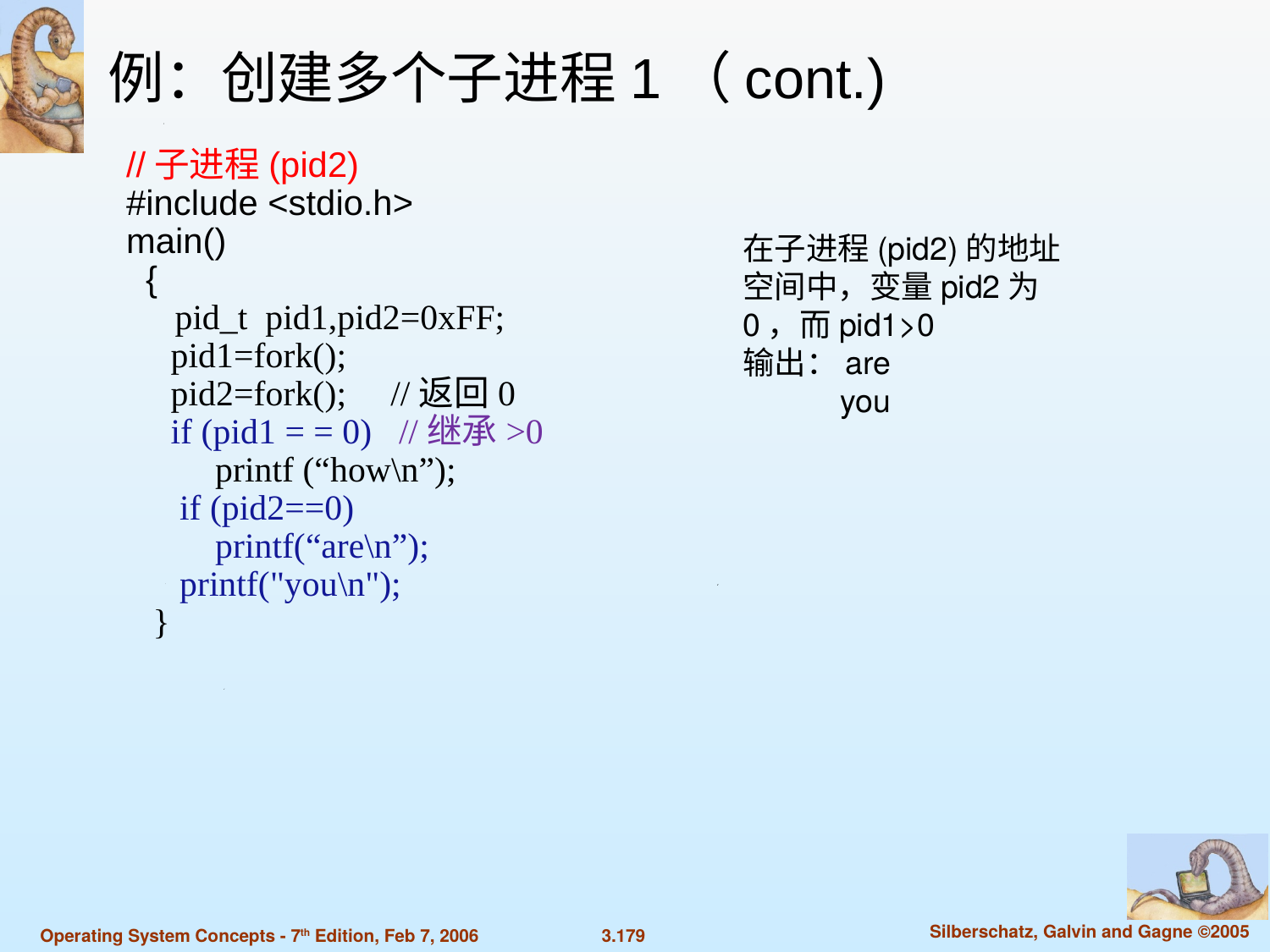

例：创建多个子进程1（cont.)
//子进程(pid2)
#include <stdio.h>
main()
  {
     pid_t  pid1,pid2=0xFF;
     pid1=fork();
     pid2=fork();     //返回0
     if (pid1 = = 0)   //继承>0
          printf (“how\n”);
      if (pid2==0)
          printf(“are\n”);
      printf("you\n");
   }

在子进程(pid2)的地址空间中，变量pid2为0，而pid1>0
输出：are
           you